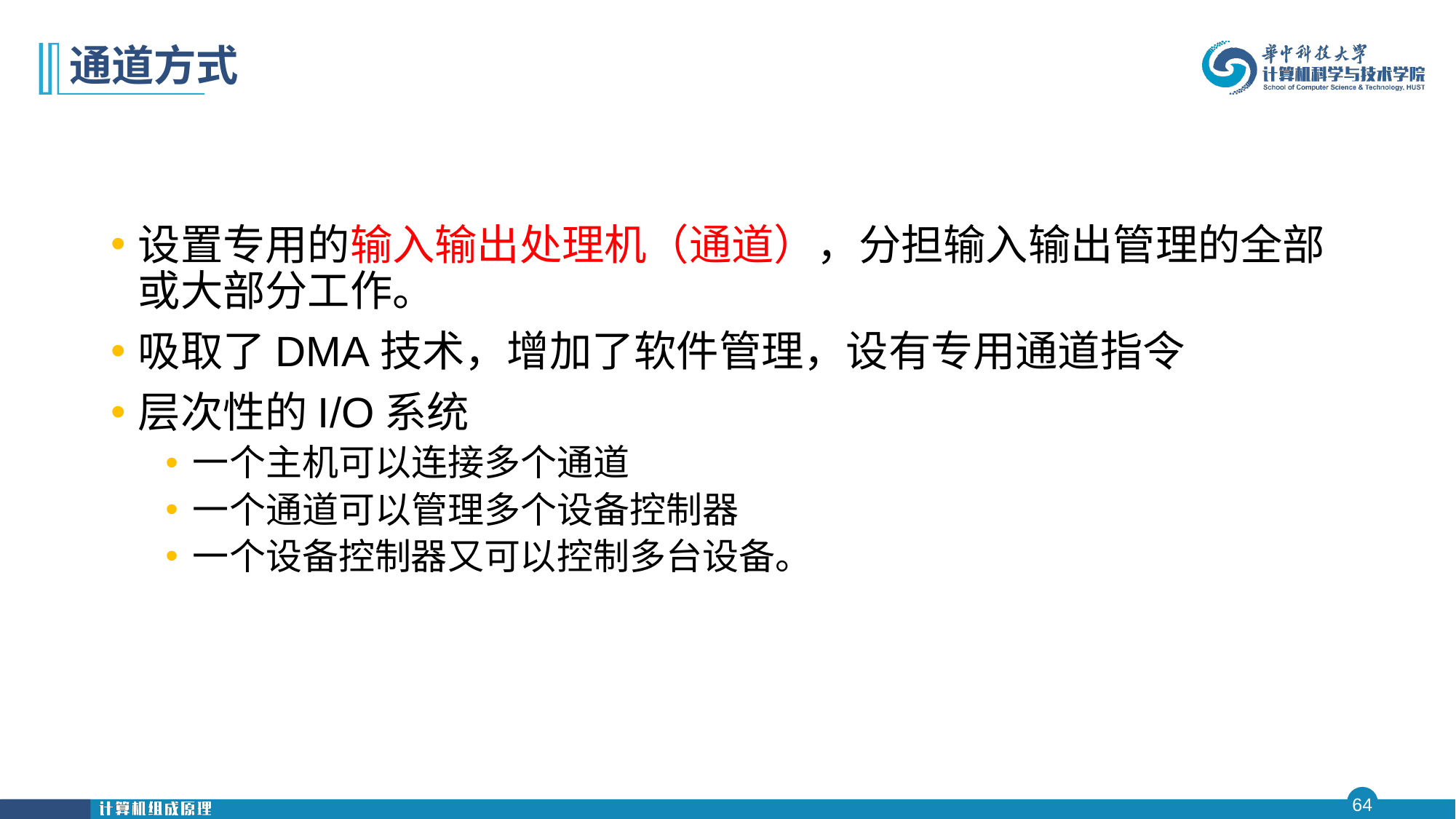

# 通道方式
设置专用的输入输出处理机（通道），分担输入输出管理的全部或大部分工作。
吸取了DMA技术，增加了软件管理，设有专用通道指令
层次性的I/O系统
一个主机可以连接多个通道
一个通道可以管理多个设备控制器
一个设备控制器又可以控制多台设备。